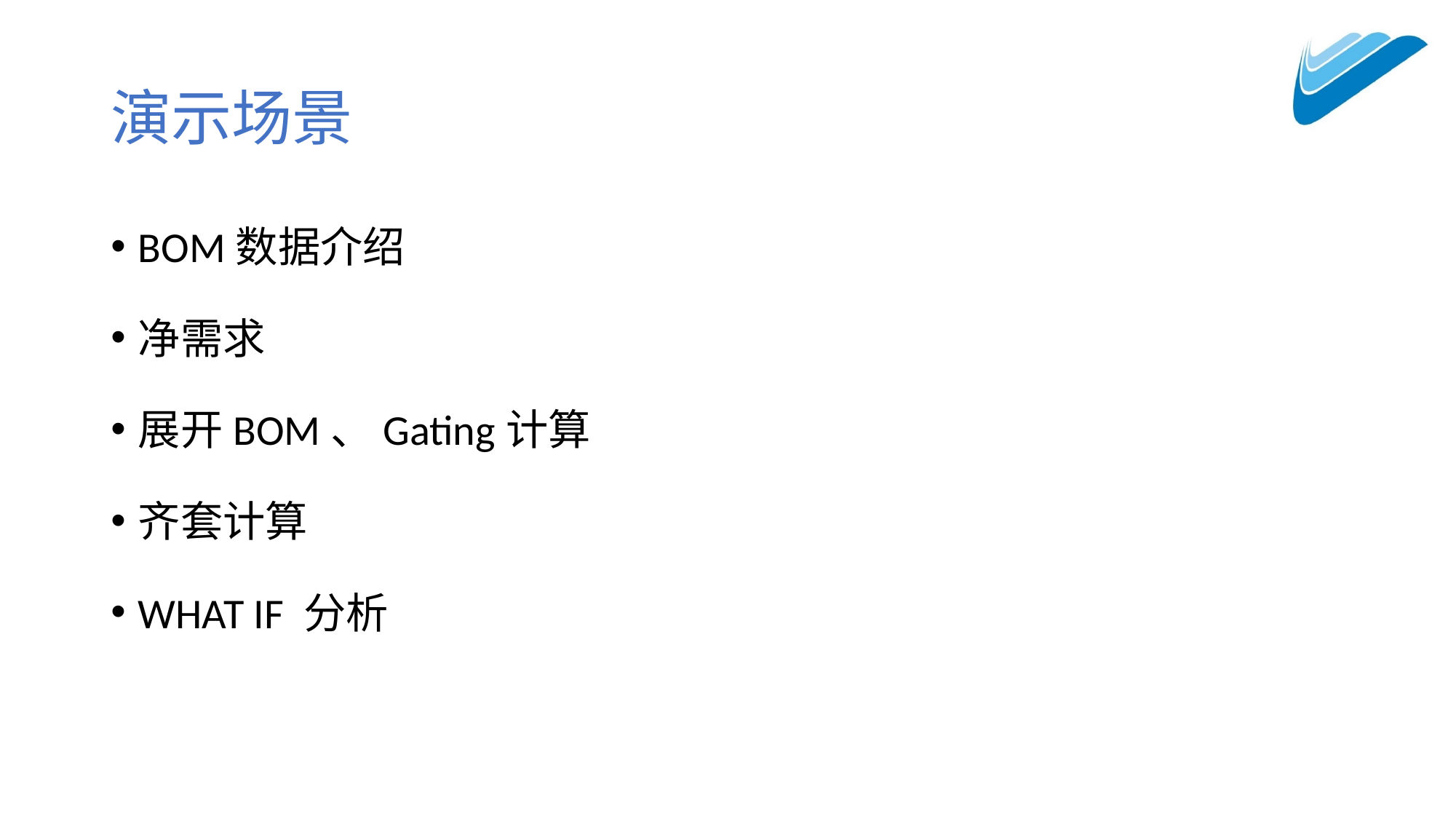

# 演示场景
BOM数据介绍
净需求
展开BOM、Gating计算
齐套计算
WHAT IF 分析